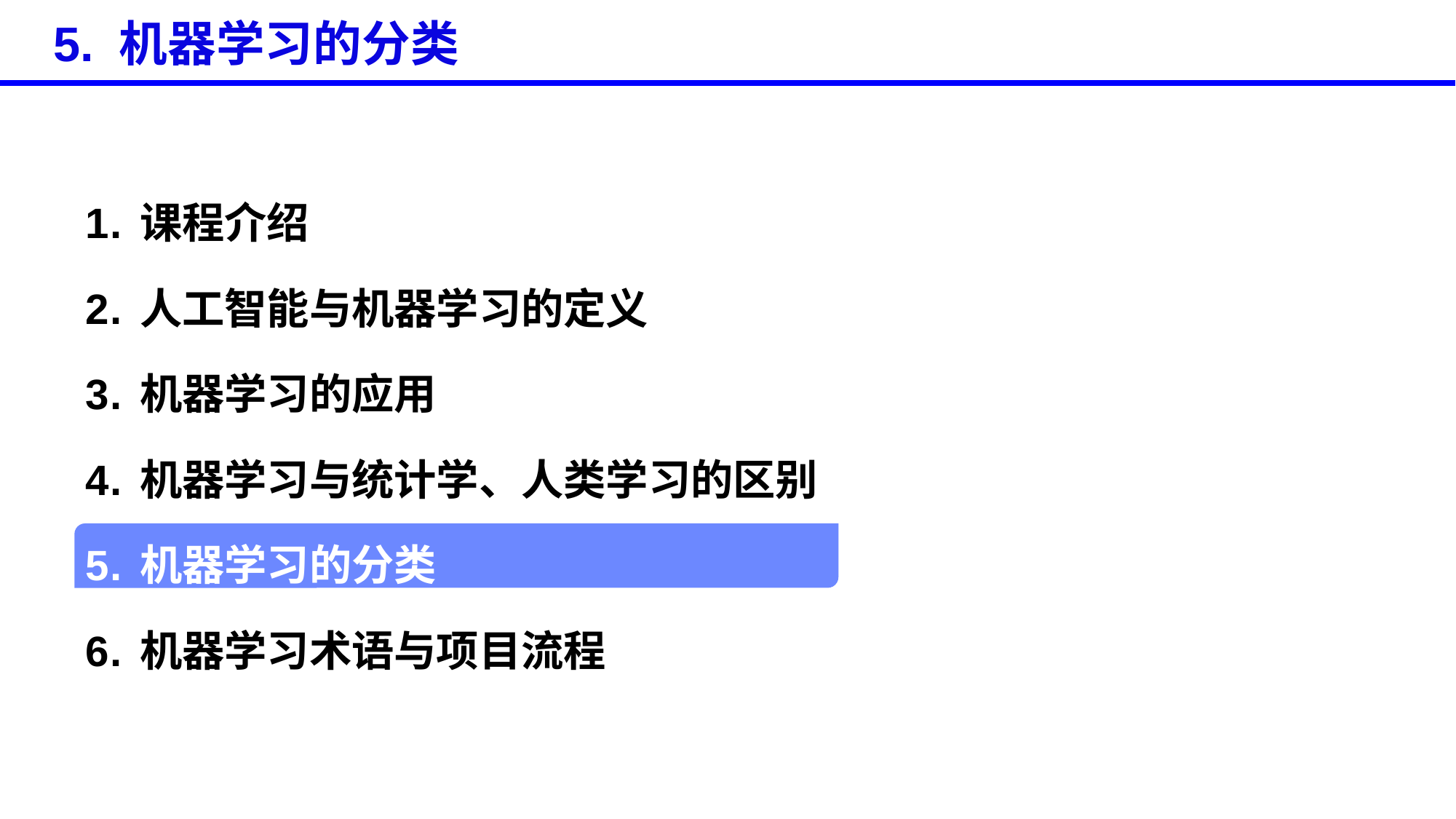

5. 机器学习的分类
课程介绍
人工智能与机器学习的定义
机器学习的应用
机器学习与统计学、人类学习的区别
机器学习的分类
机器学习术语与项目流程